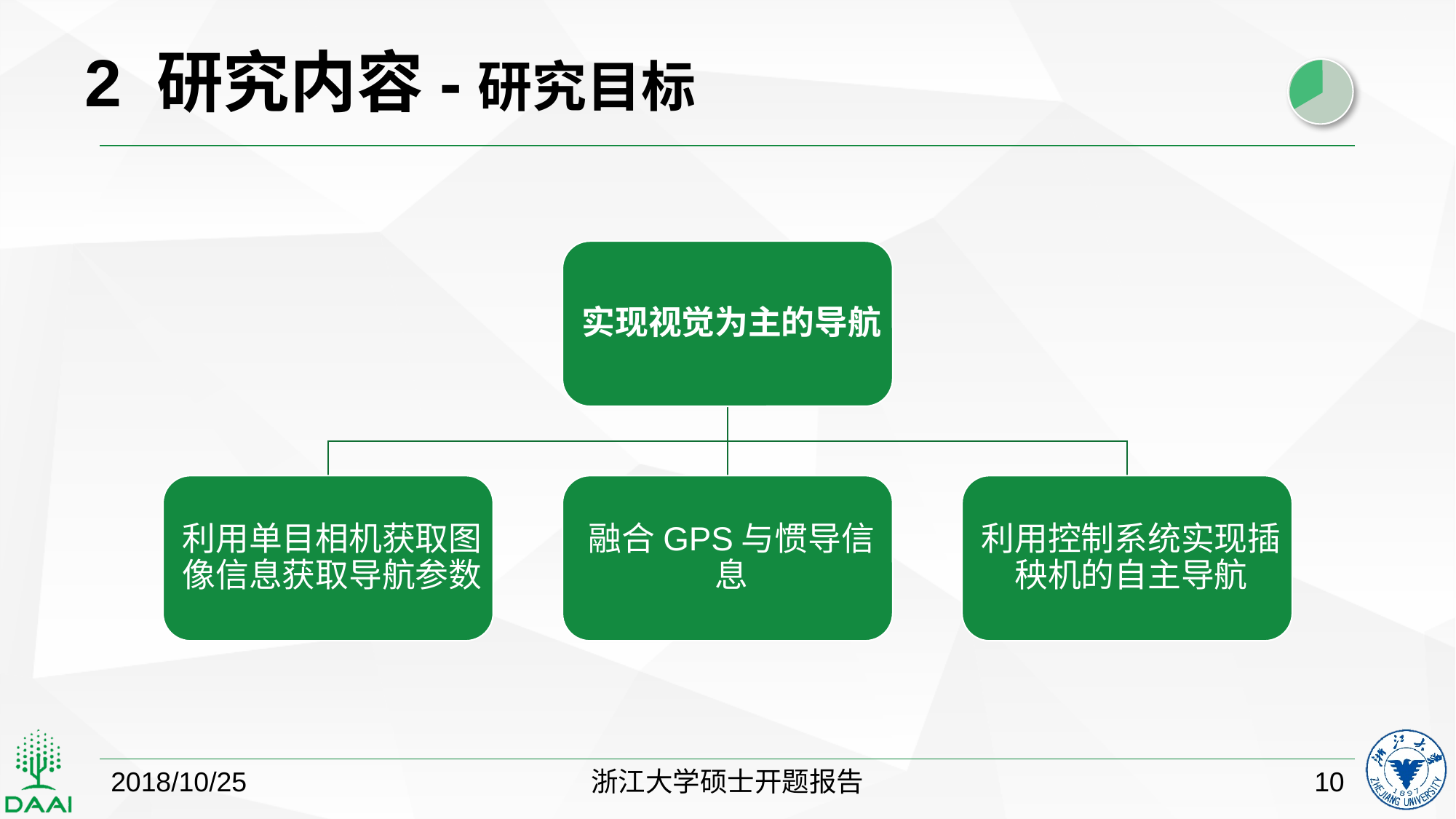

2 研究内容-研究目标

实现视觉为主的导航
利用单目相机获取图像信息获取导航参数
融合GPS与惯导信息
利用控制系统实现插秧机的自主导航
2018/10/25
浙江大学硕士开题报告
10